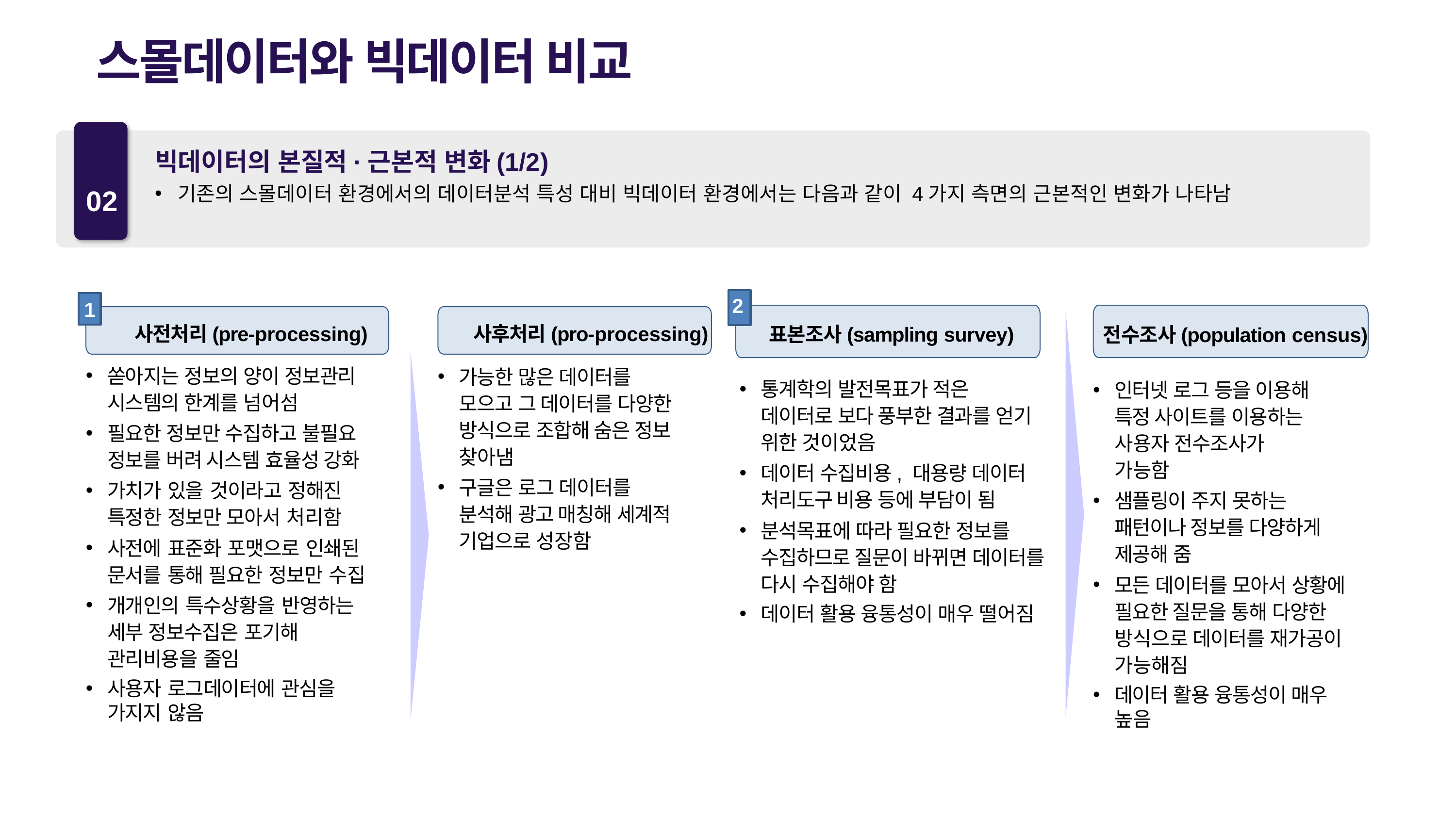

스몰데이터와 빅데이터 비교

02
빅데이터의 본질적·근본적 변화(1/2)
기존의 스몰데이터 환경에서의 데이터분석 특성 대비 빅데이터 환경에서는 다음과 같이 4가지 측면의 근본적인 변화가 나타남

2

표본조사(sampling survey)
전수조사(population census)
통계학의 발전목표가 적은 데이터로 보다 풍부한 결과를 얻기 위한 것이었음
데이터 수집비용, 대용량 데이터 처리도구 비용 등에 부담이 됨
분석목표에 따라 필요한 정보를 수집하므로 질문이 바뀌면 데이터를 다시 수집해야 함
데이터 활용 융통성이 매우 떨어짐
인터넷 로그 등을 이용해 특정 사이트를 이용하는 사용자 전수조사가 가능함
샘플링이 주지 못하는 패턴이나 정보를 다양하게 제공해 줌
모든 데이터를 모아서 상황에 필요한 질문을 통해 다양한 방식으로 데이터를 재가공이 가능해짐
데이터 활용 융통성이 매우 높음

1

사전처리(pre-processing)
사후처리(pro-processing)

쏟아지는 정보의 양이 정보관리 시스템의 한계를 넘어섬
필요한 정보만 수집하고 불필요 정보를 버려 시스템 효율성 강화
가치가 있을 것이라고 정해진 특정한 정보만 모아서 처리함
사전에 표준화 포맷으로 인쇄된 문서를 통해 필요한 정보만 수집
개개인의 특수상황을 반영하는 세부 정보수집은 포기해 관리비용을 줄임
사용자 로그데이터에 관심을 가지지 않음
가능한 많은 데이터를 모으고 그 데이터를 다양한 방식으로 조합해 숨은 정보 찾아냄
구글은 로그 데이터를 분석해 광고 매칭해 세계적 기업으로 성장함